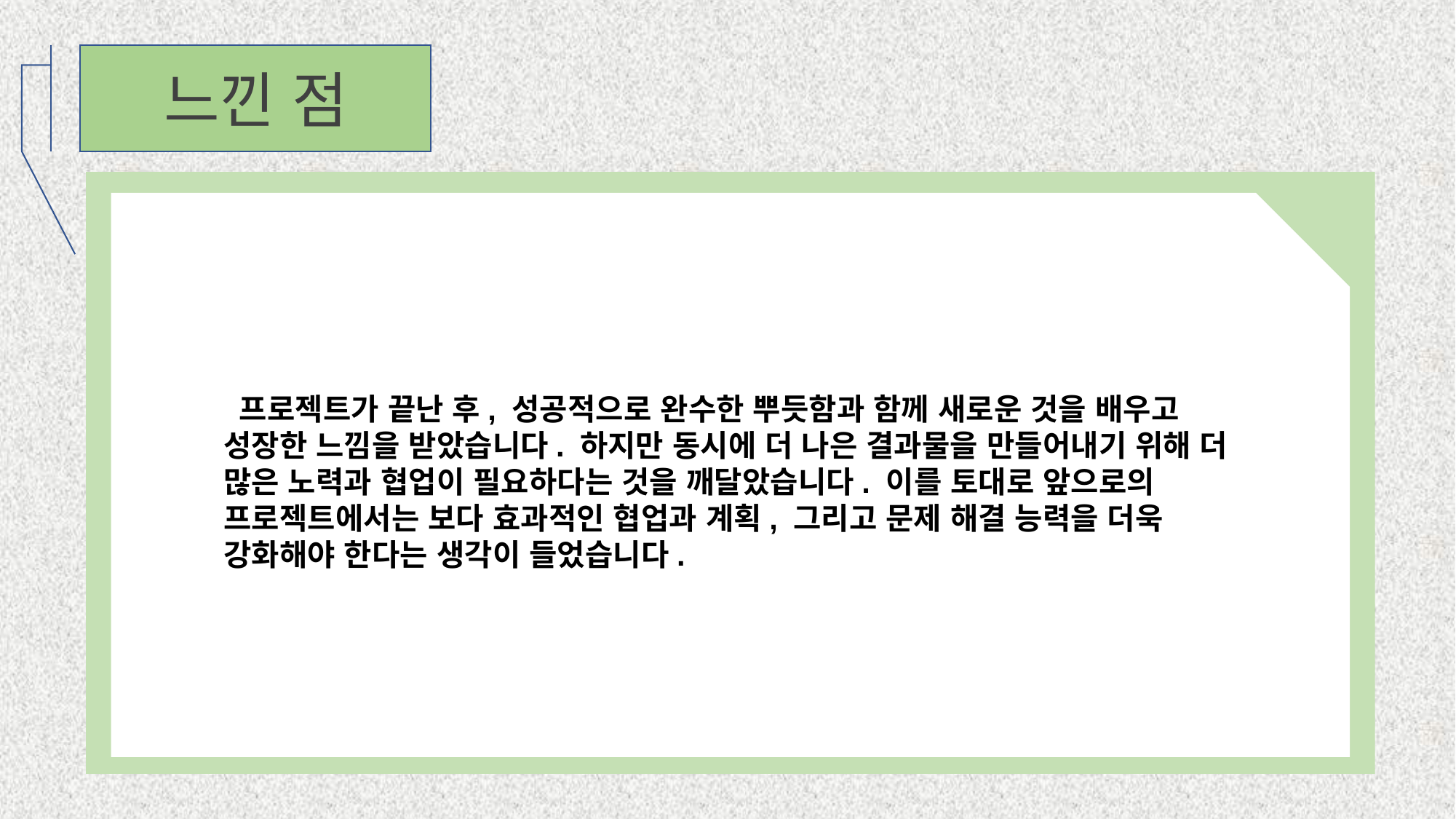

느낀 점

 프로젝트가 끝난 후, 성공적으로 완수한 뿌듯함과 함께 새로운 것을 배우고 성장한 느낌을 받았습니다. 하지만 동시에 더 나은 결과물을 만들어내기 위해 더 많은 노력과 협업이 필요하다는 것을 깨달았습니다. 이를 토대로 앞으로의 프로젝트에서는 보다 효과적인 협업과 계획, 그리고 문제 해결 능력을 더욱 강화해야 한다는 생각이 들었습니다.